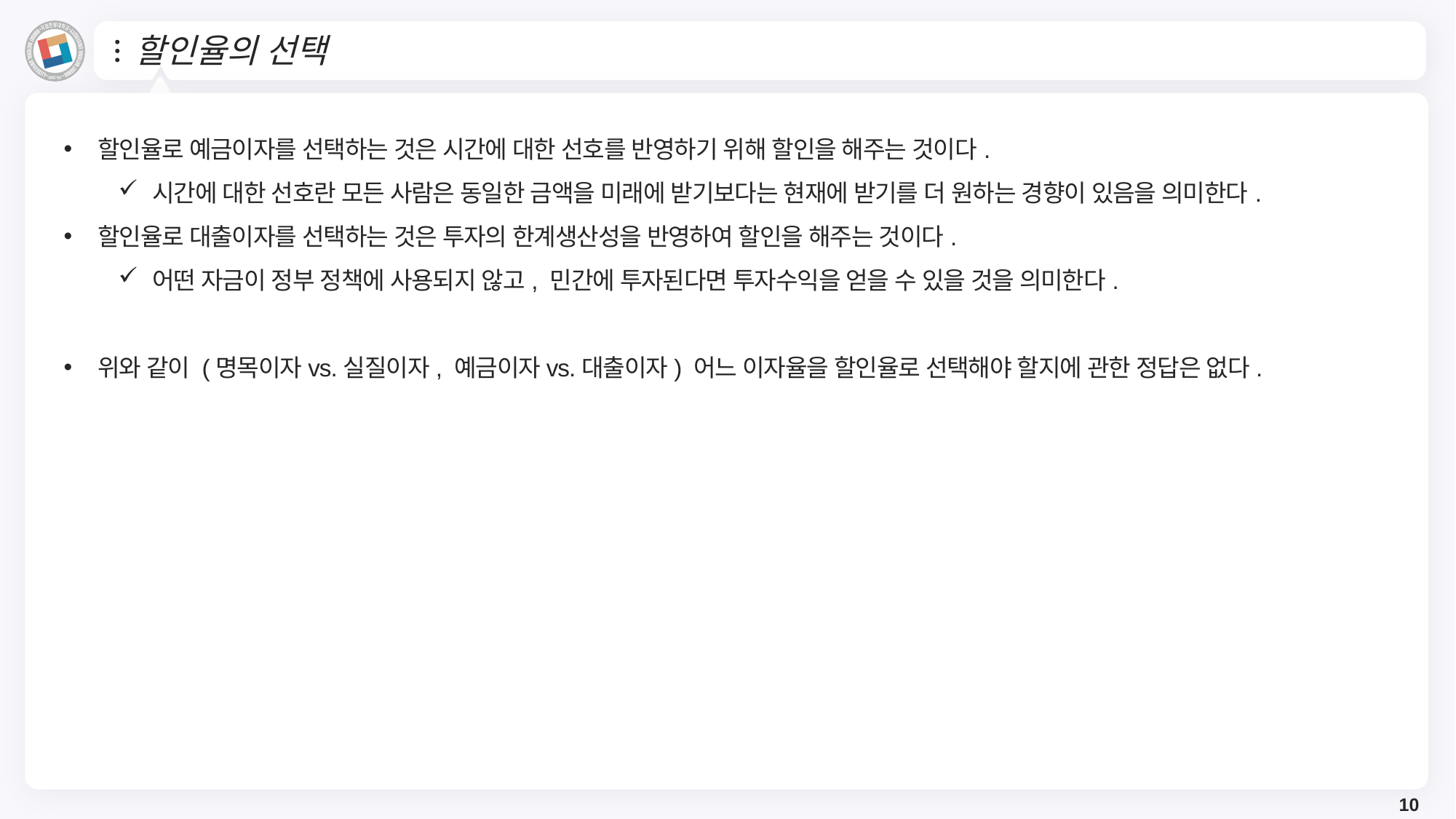

# 할인율의 선택
할인율로 예금이자를 선택하는 것은 시간에 대한 선호를 반영하기 위해 할인을 해주는 것이다.
시간에 대한 선호란 모든 사람은 동일한 금액을 미래에 받기보다는 현재에 받기를 더 원하는 경향이 있음을 의미한다.
할인율로 대출이자를 선택하는 것은 투자의 한계생산성을 반영하여 할인을 해주는 것이다.
어떤 자금이 정부 정책에 사용되지 않고, 민간에 투자된다면 투자수익을 얻을 수 있을 것을 의미한다.

위와 같이 (명목이자vs.실질이자, 예금이자vs.대출이자) 어느 이자율을 할인율로 선택해야 할지에 관한 정답은 없다.
10